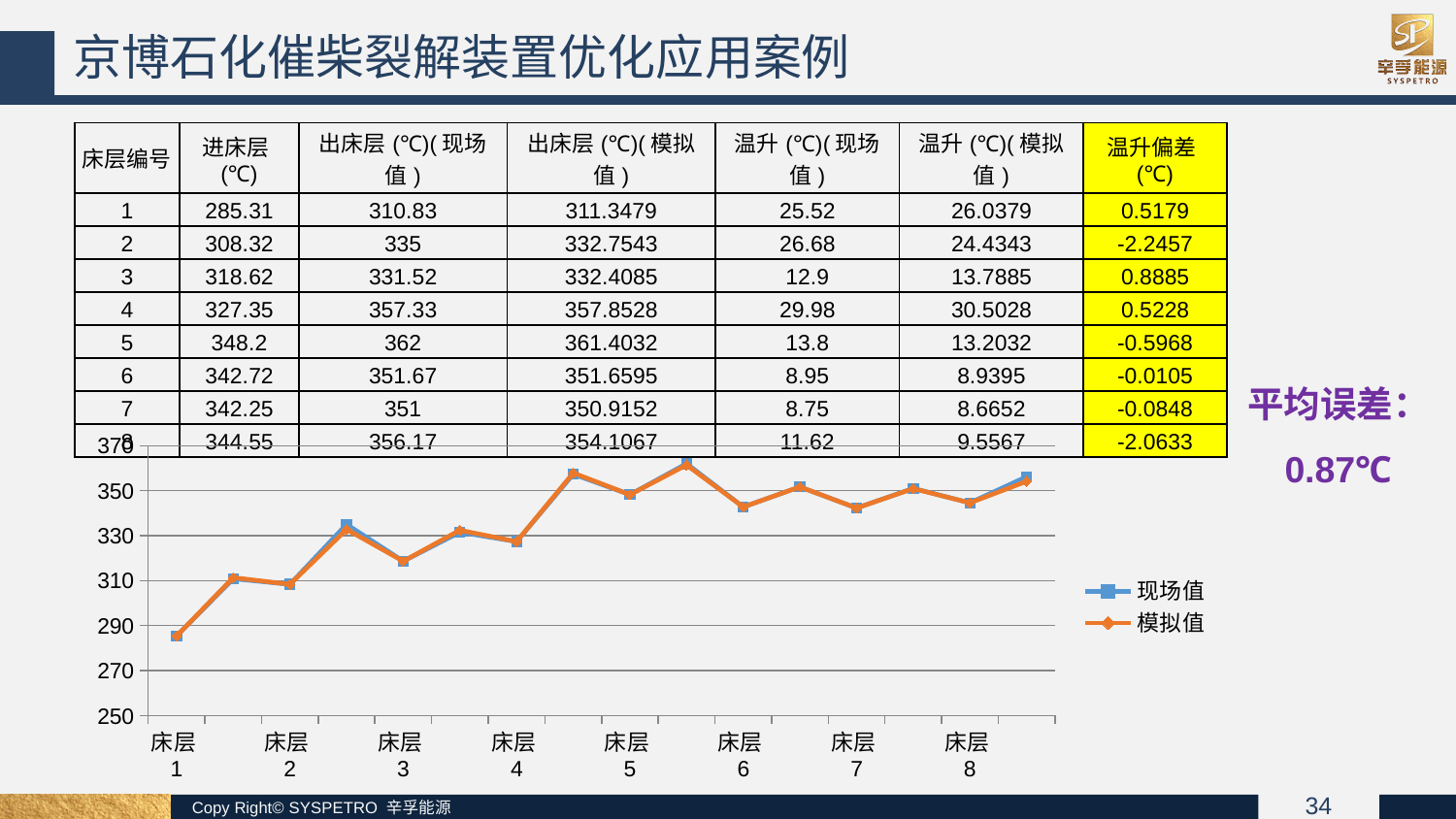

京博石化催柴裂解装置优化应用案例
| 床层编号 | 进床层(℃) | 出床层(℃)(现场值) | 出床层(℃)(模拟值) | 温升(℃)(现场值) | 温升(℃)(模拟值) | 温升偏差(℃) |
| --- | --- | --- | --- | --- | --- | --- |
| 1 | 285.31 | 310.83 | 311.3479 | 25.52 | 26.0379 | 0.5179 |
| 2 | 308.32 | 335 | 332.7543 | 26.68 | 24.4343 | -2.2457 |
| 3 | 318.62 | 331.52 | 332.4085 | 12.9 | 13.7885 | 0.8885 |
| 4 | 327.35 | 357.33 | 357.8528 | 29.98 | 30.5028 | 0.5228 |
| 5 | 348.2 | 362 | 361.4032 | 13.8 | 13.2032 | -0.5968 |
| 6 | 342.72 | 351.67 | 351.6595 | 8.95 | 8.9395 | -0.0105 |
| 7 | 342.25 | 351 | 350.9152 | 8.75 | 8.6652 | -0.0848 |
| 8 | 344.55 | 356.17 | 354.1067 | 11.62 | 9.5567 | -2.0633 |
平均误差：
0.87℃

### Chart

| Category | 现场值 | 模拟值 |
|---|---|---|
| 床层1 | 285.31 | 285.31 |
|  | 310.83 | 311.3479 |
| 床层2 | 308.32 | 308.32 |
|  | 335.0 | 332.7543 |
| 床层3 | 318.62 | 318.62 |
|  | 331.52 | 332.4085 |
| 床层4 | 327.35 | 327.35 |
|  | 357.33 | 357.8528 |
| 床层5 | 348.2 | 348.2 |
|  | 362.0 | 361.4032 |
| 床层6 | 342.72 | 342.72 |
|  | 351.67 | 351.6595 |
| 床层7 | 342.25 | 342.25 |
|  | 351.0 | 350.9152 |
| 床层8 | 344.55 | 344.55 |